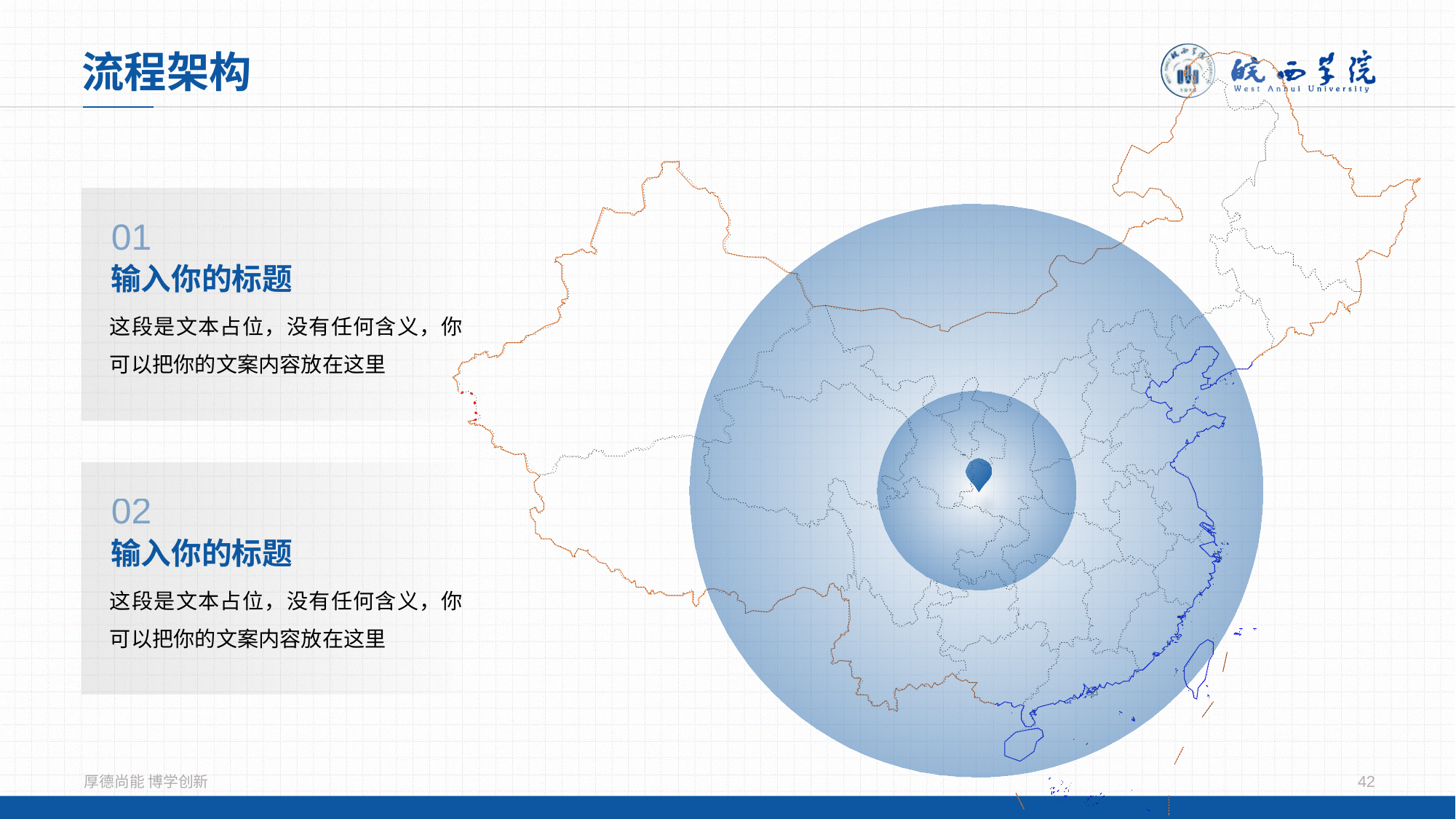

流程架构

01
输入你的标题
这段是文本占位，没有任何含义，你可以把你的文案内容放在这里

02
输入你的标题
这段是文本占位，没有任何含义，你可以把你的文案内容放在这里
42